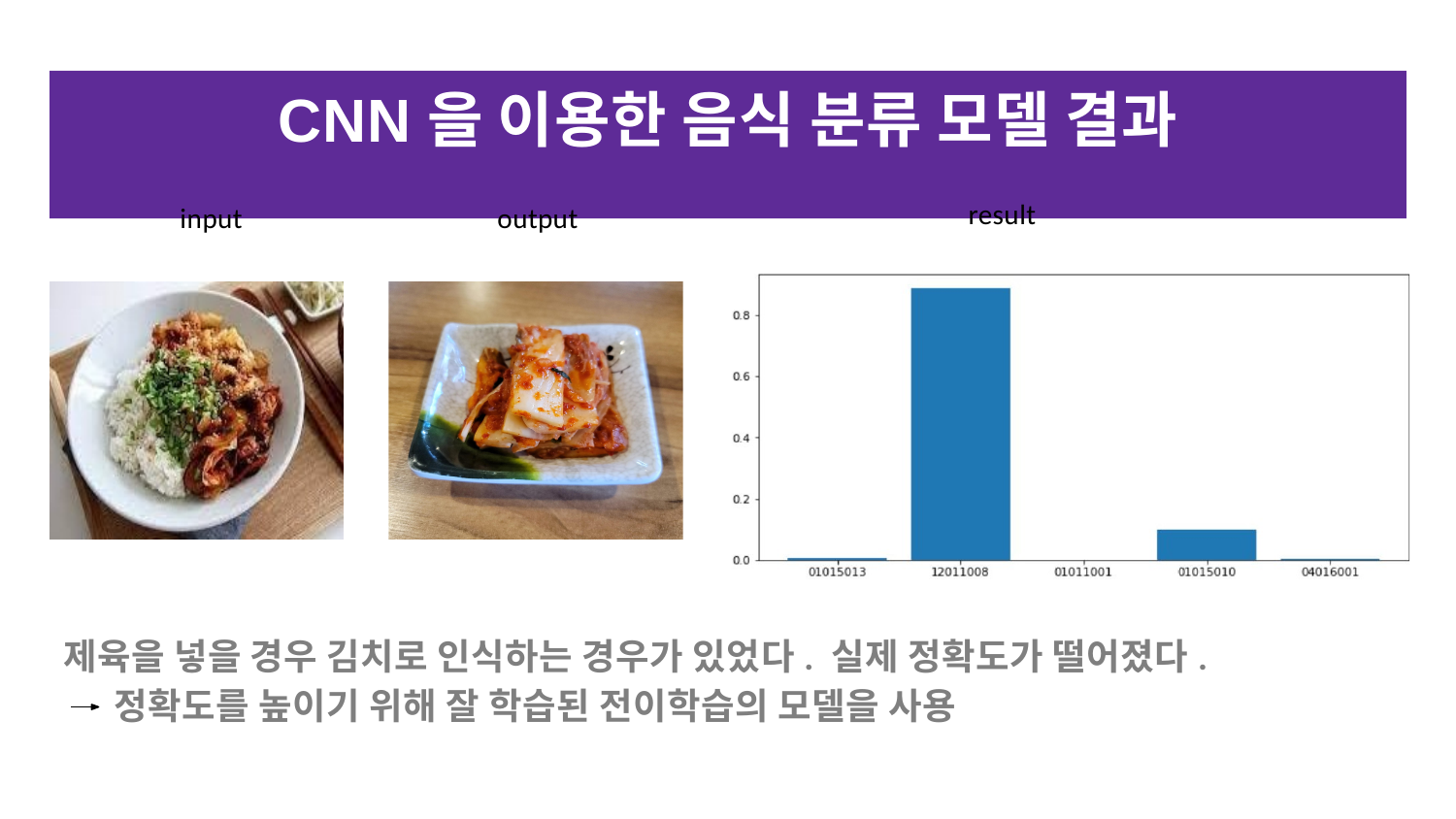

# CNN을 이용한 음식 분류 모델 결과
result
input	output

제육을 넣을 경우 김치로 인식하는 경우가 있었다. 실제 정확도가 떨어졌다.  정확도를 높이기 위해 잘 학습된 전이학습의 모델을 사용